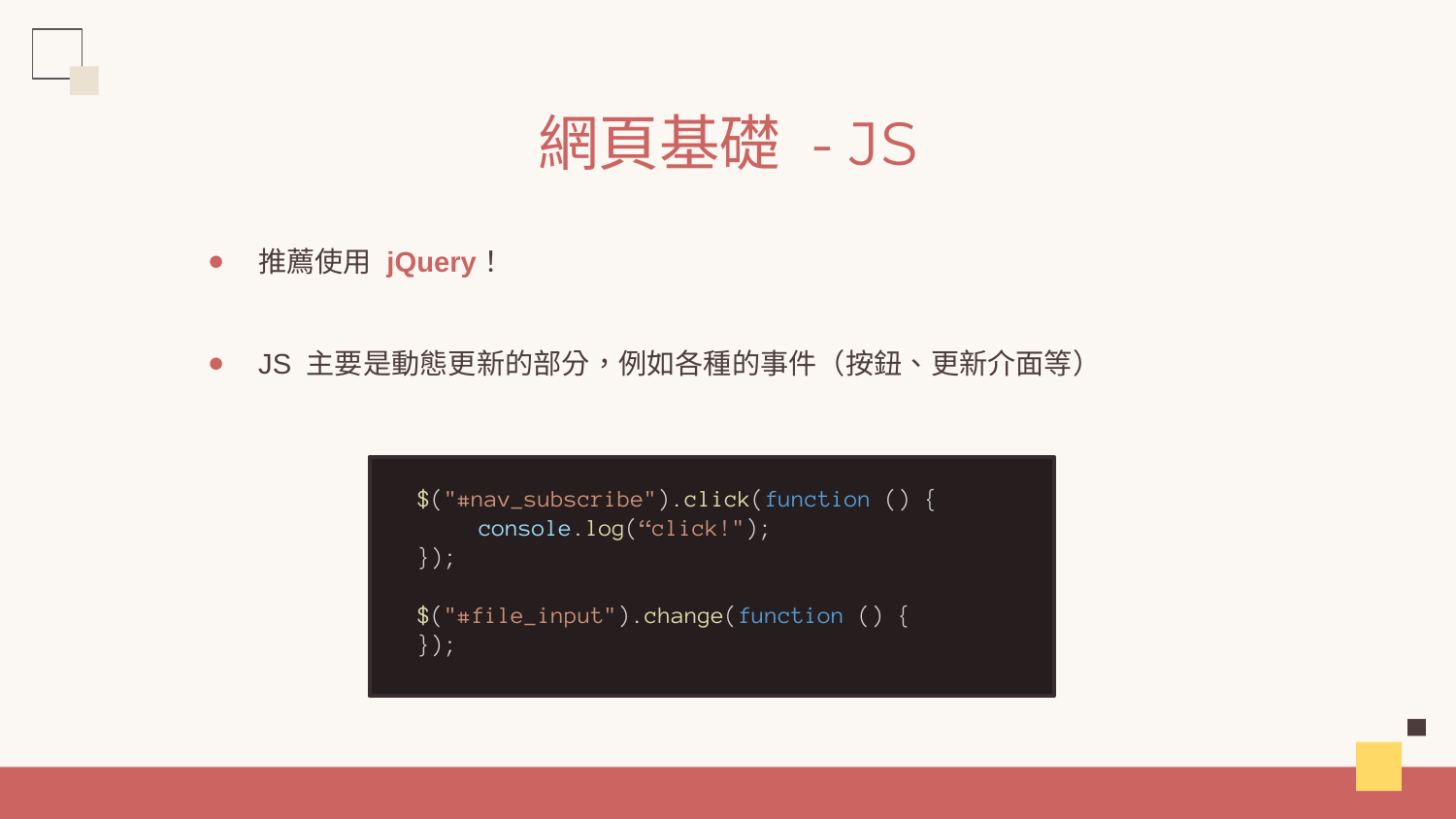

# 網頁基礎 - JS
推薦使用 jQuery！

JS 主要是動態更新的部分，例如各種的事件（按鈕、更新介面等）

$("#nav_subscribe").click(function () {
　　 console.log(“click!");
});

$("#file_input").change(function () {
});